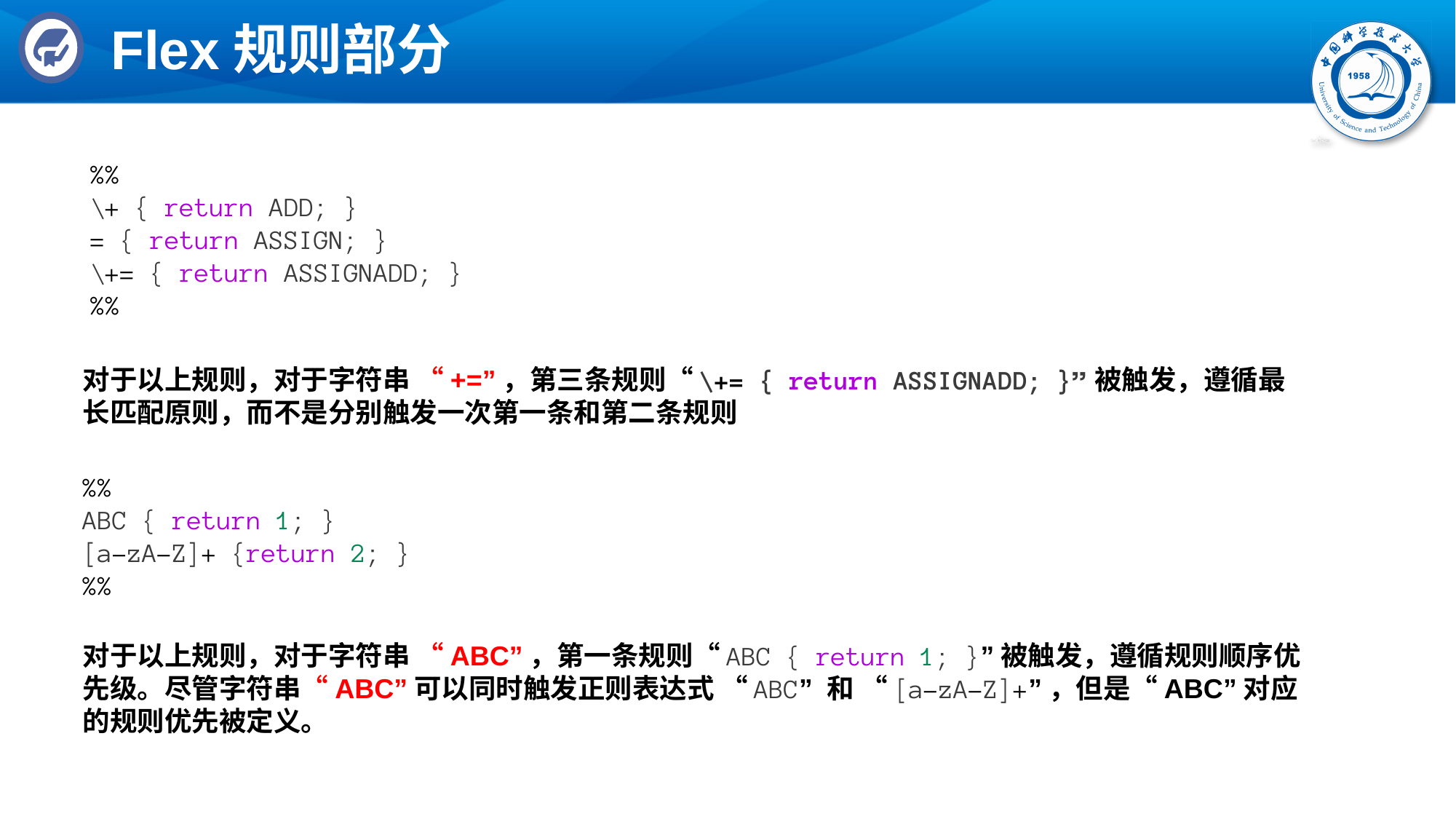

# Flex规则部分
%%
\+ { return ADD; }
= { return ASSIGN; }
\+= { return ASSIGNADD; }
%%
对于以上规则，对于字符串 “+=”，第三条规则“\+= { return ASSIGNADD; }”被触发，遵循最长匹配原则，而不是分别触发一次第一条和第二条规则
%%
ABC { return 1; }
[a-zA-Z]+ {return 2; }
%%
对于以上规则，对于字符串 “ABC”，第一条规则“ABC { return 1; }”被触发，遵循规则顺序优先级。尽管字符串“ABC”可以同时触发正则表达式 “ABC” 和 “[a-zA-Z]+”，但是“ABC”对应的规则优先被定义。